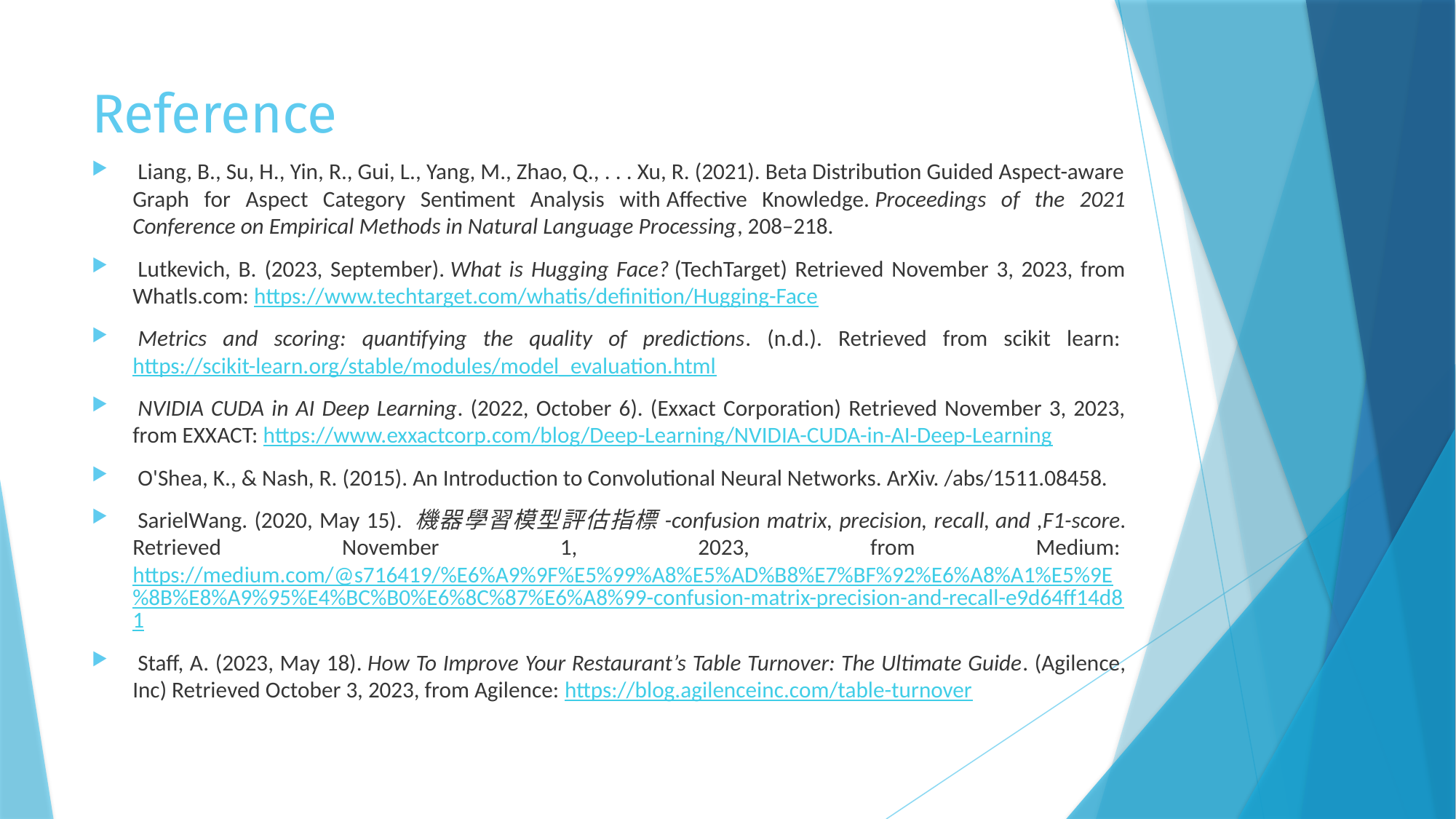

# Reference

 Liang, B., Su, H., Yin, R., Gui, L., Yang, M., Zhao, Q., . . . Xu, R. (2021). Beta Distribution Guided Aspect-aware Graph for Aspect Category Sentiment Analysis with Affective Knowledge. Proceedings of the 2021 Conference on Empirical Methods in Natural Language Processing, 208–218.
 Lutkevich, B. (2023, September). What is Hugging Face? (TechTarget) Retrieved November 3, 2023, from Whatls.com: https://www.techtarget.com/whatis/definition/Hugging-Face
 Metrics and scoring: quantifying the quality of predictions. (n.d.). Retrieved from scikit learn: https://scikit-learn.org/stable/modules/model_evaluation.html
 NVIDIA CUDA in AI Deep Learning. (2022, October 6). (Exxact Corporation) Retrieved November 3, 2023, from EXXACT: https://www.exxactcorp.com/blog/Deep-Learning/NVIDIA-CUDA-in-AI-Deep-Learning
 O'Shea, K., & Nash, R. (2015). An Introduction to Convolutional Neural Networks. ArXiv. /abs/1511.08458.
 SarielWang. (2020, May 15). 機器學習模型評估指標-confusion matrix, precision, recall, and ,F1-score. Retrieved November 1, 2023, from Medium: https://medium.com/@s716419/%E6%A9%9F%E5%99%A8%E5%AD%B8%E7%BF%92%E6%A8%A1%E5%9E%8B%E8%A9%95%E4%BC%B0%E6%8C%87%E6%A8%99-confusion-matrix-precision-and-recall-e9d64ff14d81
 Staff, A. (2023, May 18). How To Improve Your Restaurant’s Table Turnover: The Ultimate Guide. (Agilence, Inc) Retrieved October 3, 2023, from Agilence: https://blog.agilenceinc.com/table-turnover